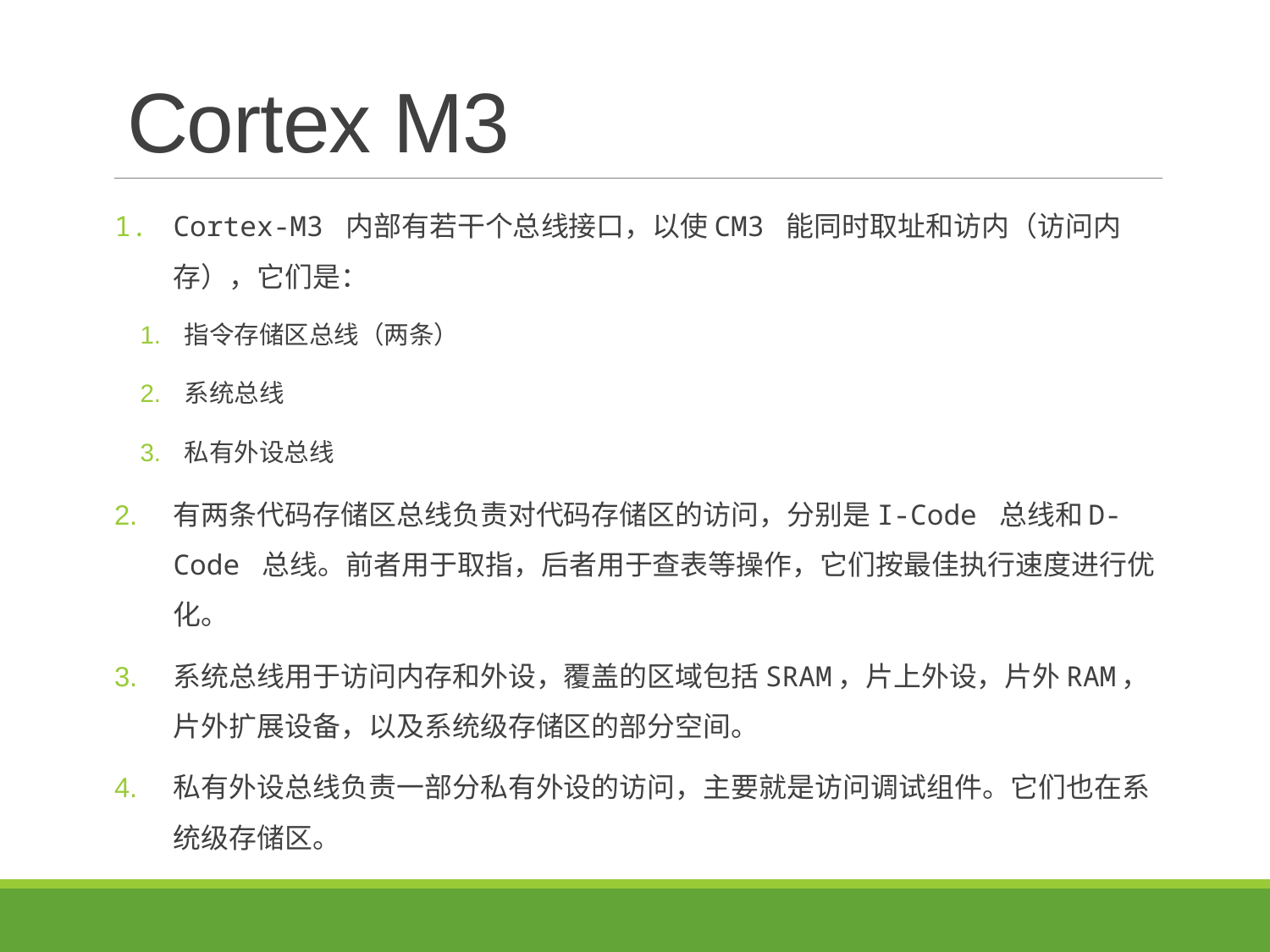

# Cortex M3
Cortex‐M3 内部有若干个总线接口，以使CM3 能同时取址和访内（访问内存），它们是：
指令存储区总线（两条）
系统总线
私有外设总线
有两条代码存储区总线负责对代码存储区的访问，分别是I‐Code 总线和D‐Code 总线。前者用于取指，后者用于查表等操作，它们按最佳执行速度进行优化。
系统总线用于访问内存和外设，覆盖的区域包括SRAM，片上外设，片外RAM，片外扩展设备，以及系统级存储区的部分空间。
私有外设总线负责一部分私有外设的访问，主要就是访问调试组件。它们也在系统级存储区。